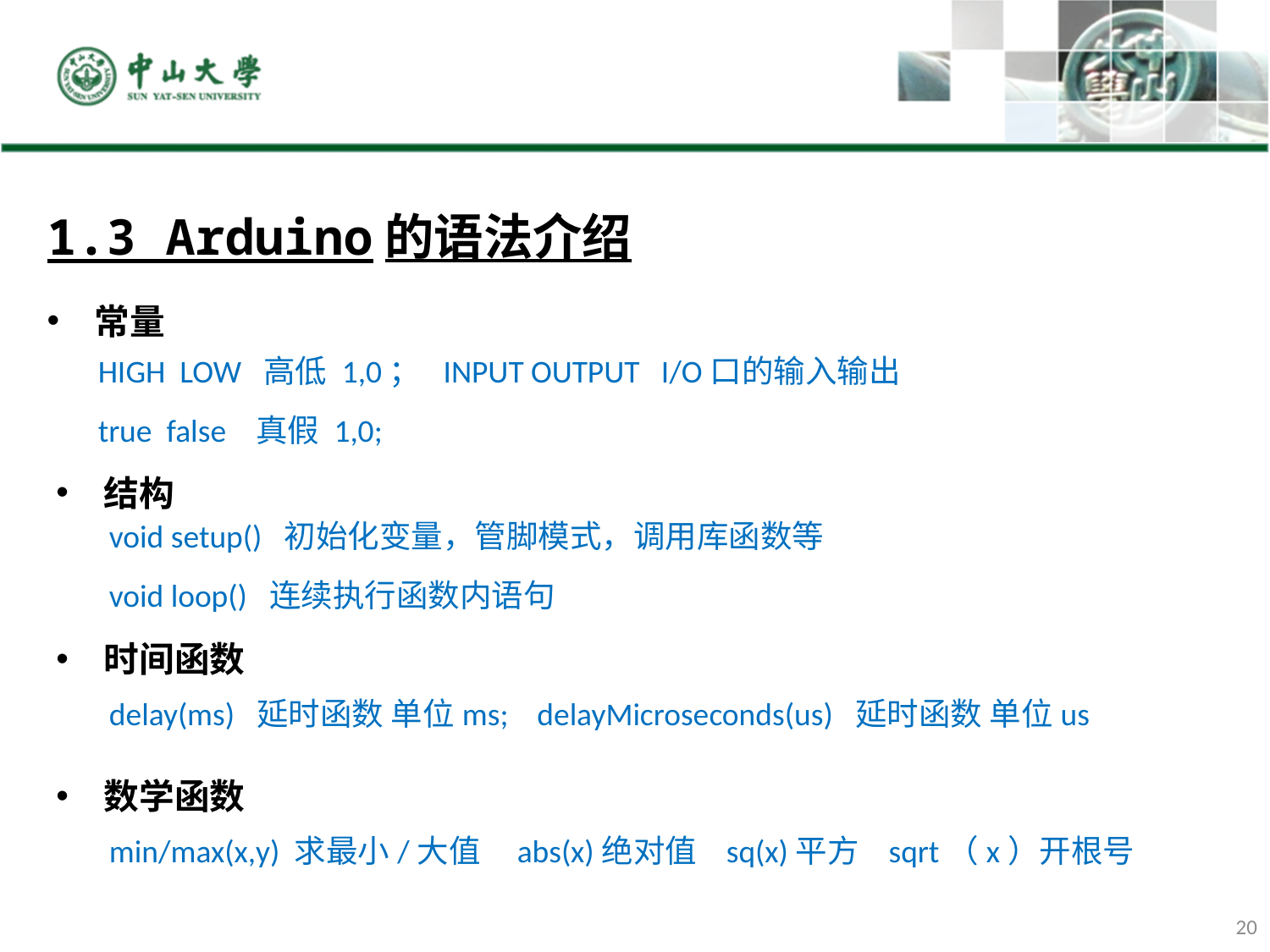

1.3 Arduino的语法介绍
常量
HIGH  LOW  高低 1,0；  INPUT OUTPUT   I/O口的输入输出
true  false   真假 1,0;
结构

void setup()  初始化变量，管脚模式，调用库函数等
void loop()  连续执行函数内语句
时间函数
delay(ms)  延时函数 单位ms;    delayMicroseconds(us)  延时函数 单位us
数学函数
min/max(x,y) 求最小/大值    abs(x)绝对值   sq(x)平方   sqrt（x）开根号
20